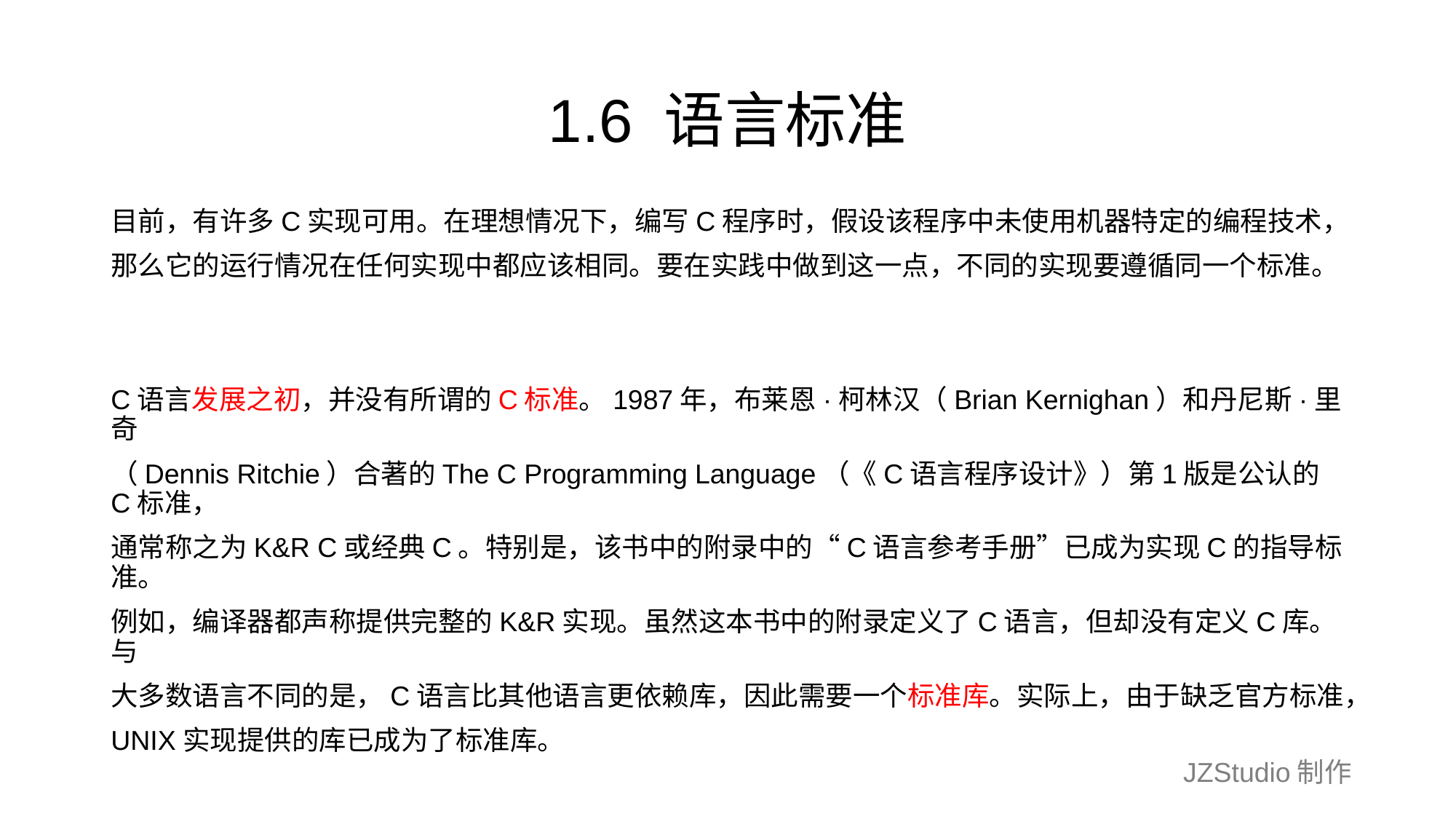

# 1.6 语言标准
目前，有许多C实现可用。在理想情况下，编写C程序时，假设该程序中未使用机器特定的编程技术，
那么它的运行情况在任何实现中都应该相同。要在实践中做到这一点，不同的实现要遵循同一个标准。

C语言发展之初，并没有所谓的C标准。1987年，布莱恩·柯林汉（Brian Kernighan）和丹尼斯·里奇
（Dennis Ritchie）合著的The C Programming Language（《C语言程序设计》）第1版是公认的C标准，
通常称之为K&R C或经典C。特别是，该书中的附录中的“C语言参考手册”已成为实现C的指导标准。
例如，编译器都声称提供完整的K&R实现。虽然这本书中的附录定义了C语言，但却没有定义C库。与
大多数语言不同的是，C语言比其他语言更依赖库，因此需要一个标准库。实际上，由于缺乏官方标准，
UNIX实现提供的库已成为了标准库。